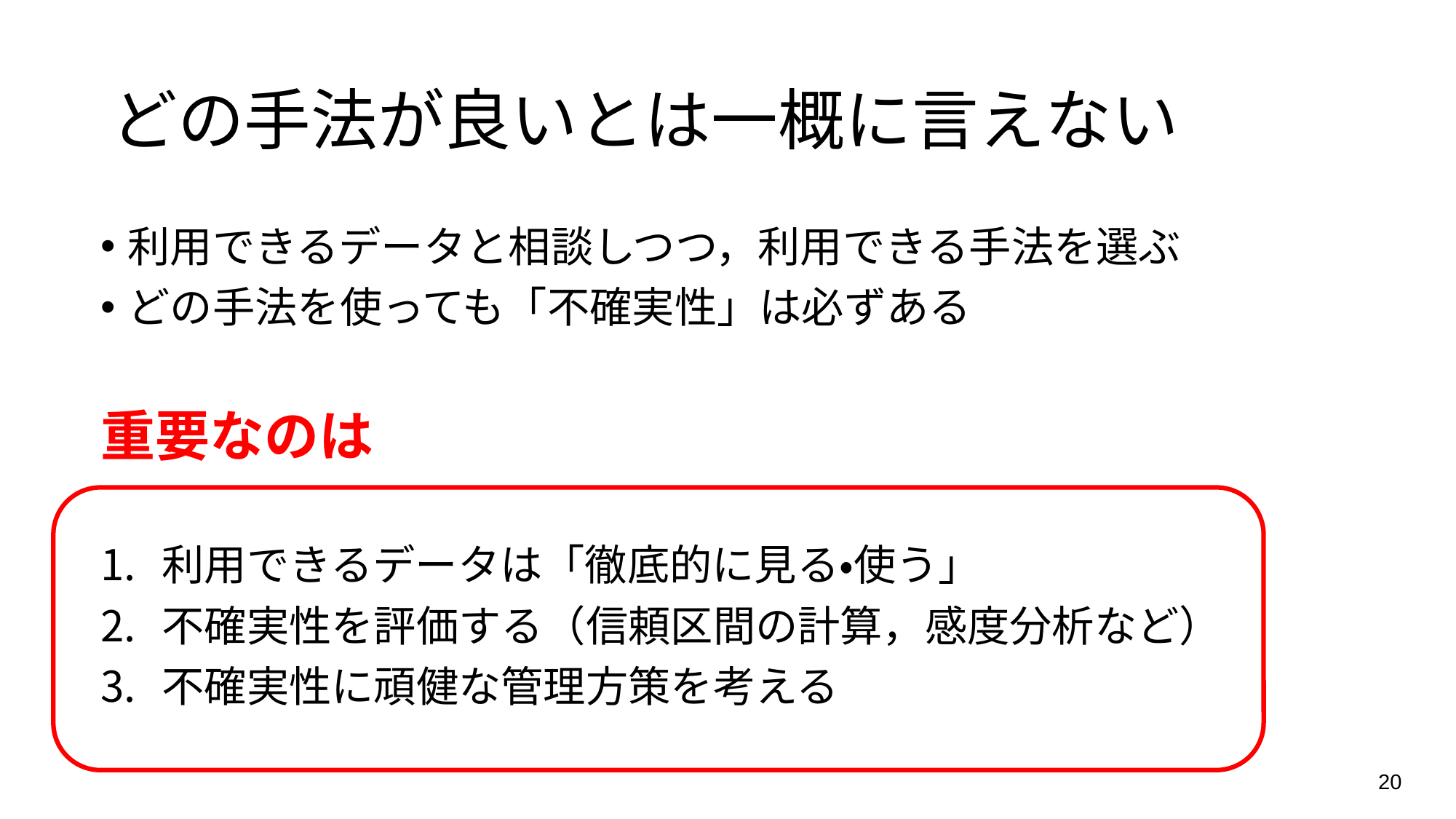

# どの手法が良いとは一概に言えない
利用できるデータと相談しつつ，利用できる手法を選ぶ
どの手法を使っても「不確実性」は必ずある

重要なのは

利用できるデータは「徹底的に見る・使う」
不確実性を評価する（信頼区間の計算，感度分析など）
不確実性に頑健な管理方策を考える

20